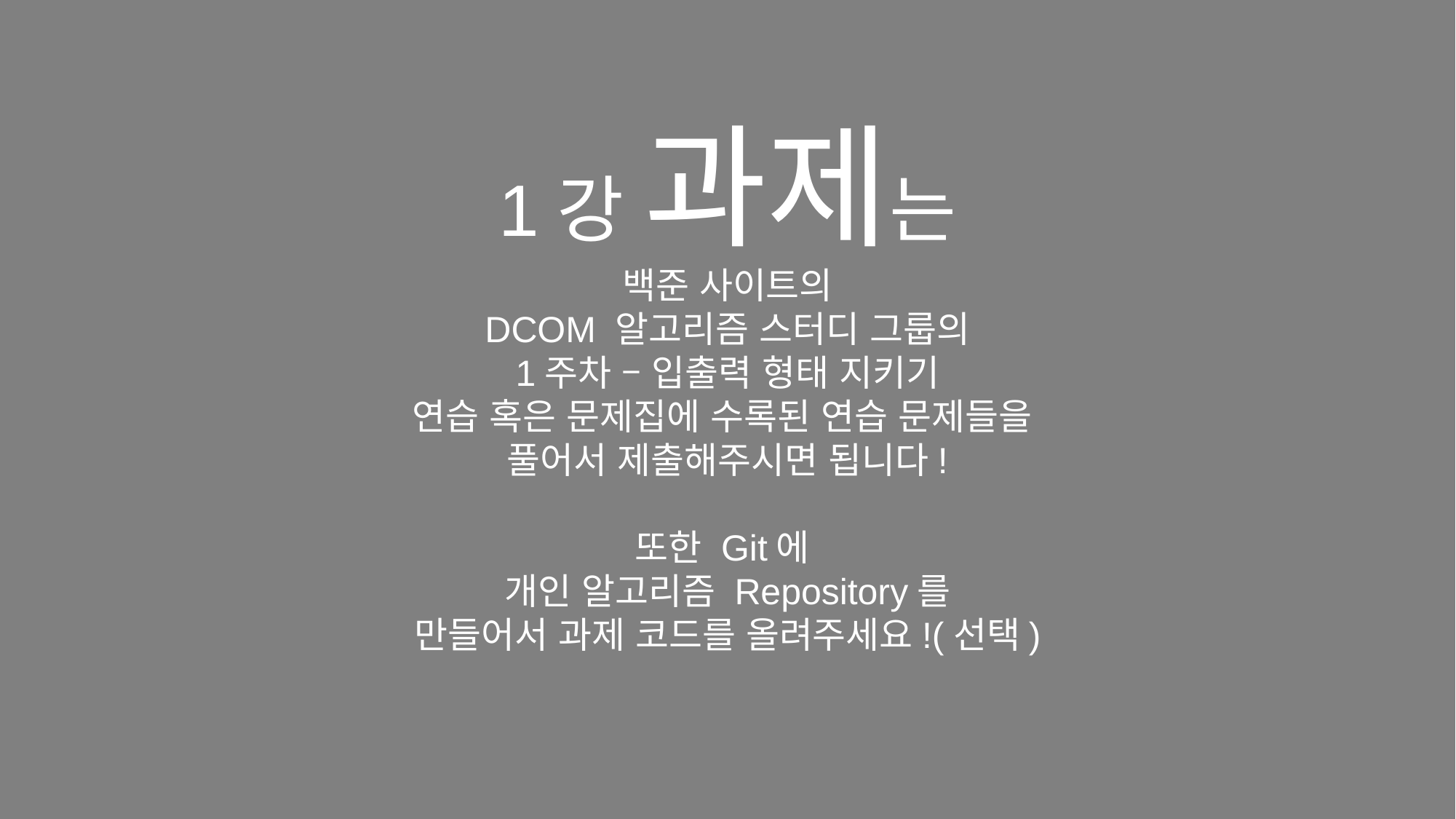

1강 과제는
백준 사이트의
DCOM 알고리즘 스터디 그룹의
1주차 – 입출력 형태 지키기
연습 혹은 문제집에 수록된 연습 문제들을
풀어서 제출해주시면 됩니다!

또한 Git에
개인 알고리즘 Repository를
만들어서 과제 코드를 올려주세요!(선택)